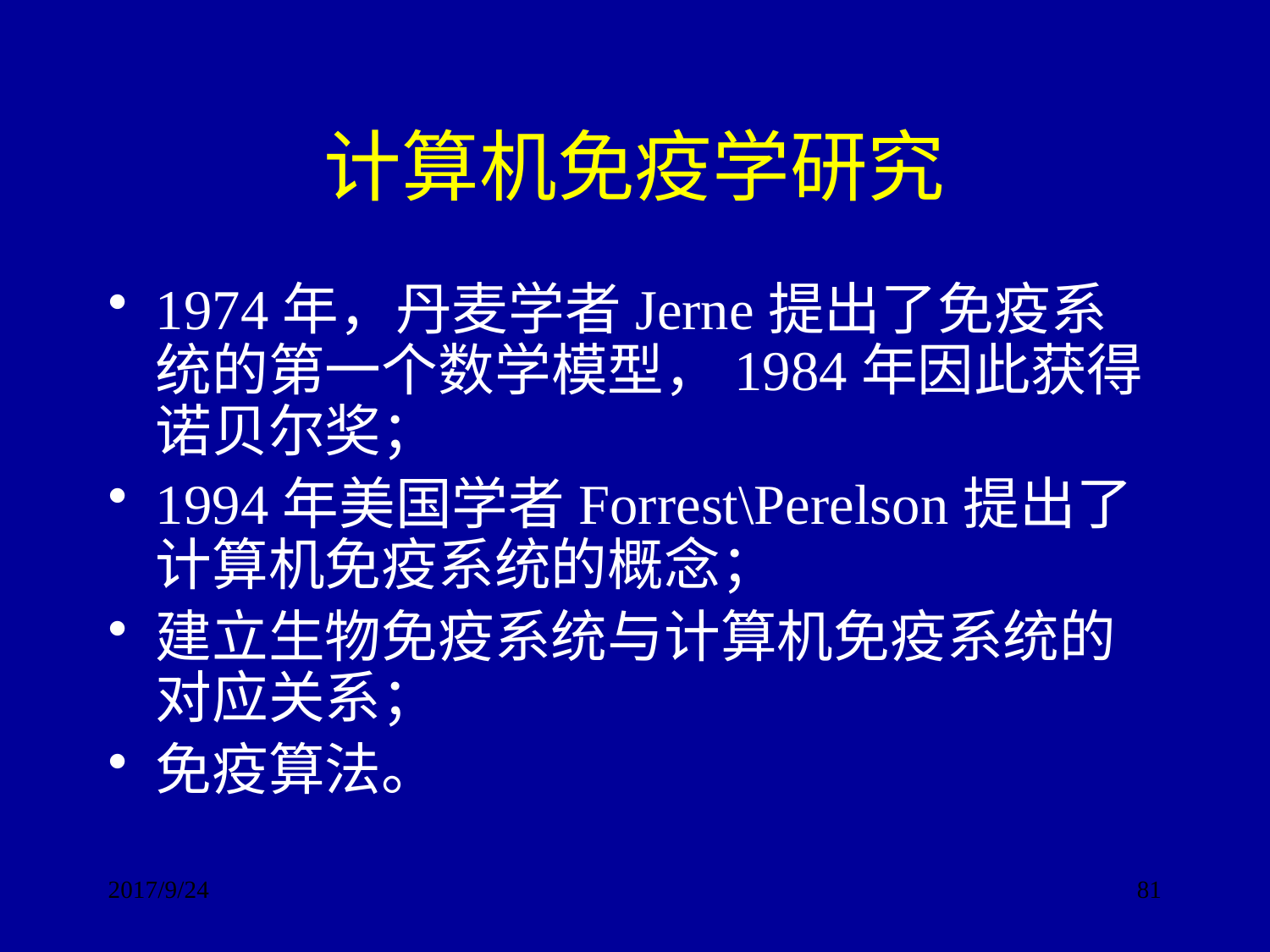

# 计算机免疫学研究
1974年，丹麦学者Jerne提出了免疫系统的第一个数学模型，1984年因此获得诺贝尔奖；
1994年美国学者Forrest\Perelson提出了计算机免疫系统的概念；
建立生物免疫系统与计算机免疫系统的对应关系；
免疫算法。
2017/9/24
81